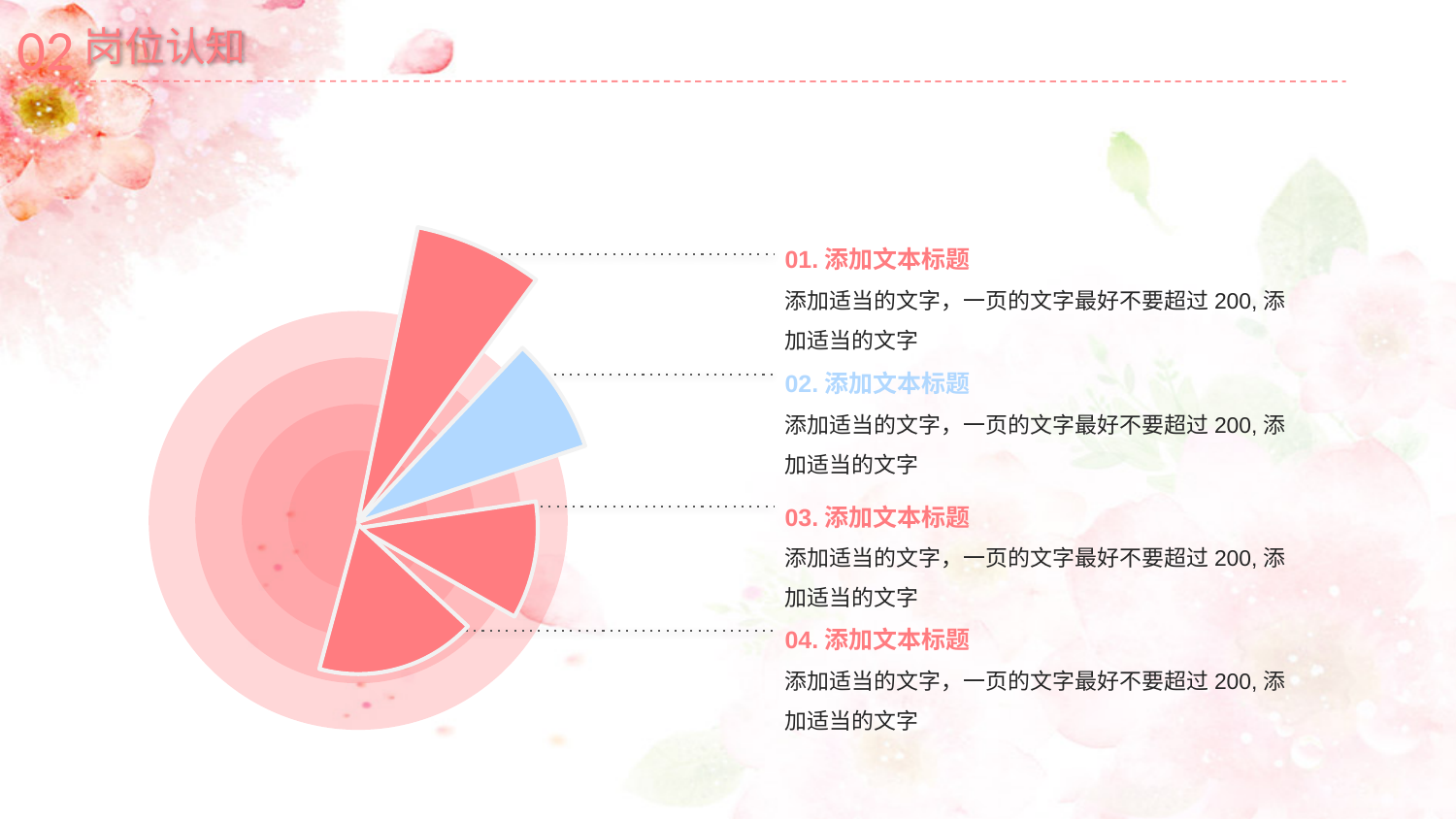

02
岗位认知

01.添加文本标题
添加适当的文字，一页的文字最好不要超过200,添加适当的文字

02.添加文本标题
添加适当的文字，一页的文字最好不要超过200,添加适当的文字

03.添加文本标题
添加适当的文字，一页的文字最好不要超过200,添加适当的文字
04.添加文本标题
添加适当的文字，一页的文字最好不要超过200,添加适当的文字